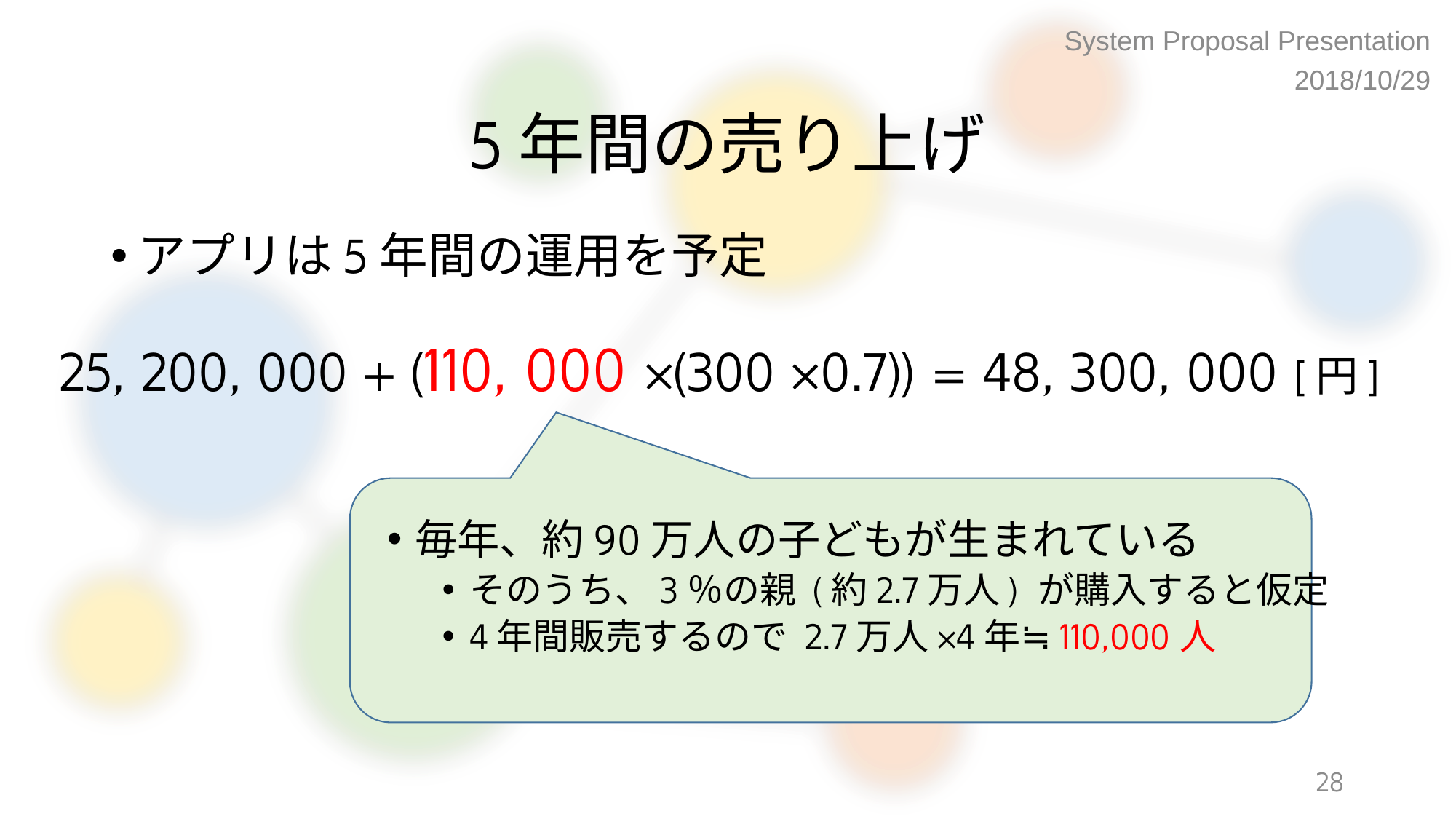

System Proposal Presentation
2018/10/29
# 5年間の売り上げ
アプリは5年間の運用を予定
25, 200, 000 + (110, 000 ×(300 ×0.7)) = 48, 300, 000 [円]

毎年、約90万人の子どもが生まれている
そのうち、3％の親 (約2.7万人) が購入すると仮定
4年間販売するので 2.7万人×4年≒110,000人
28